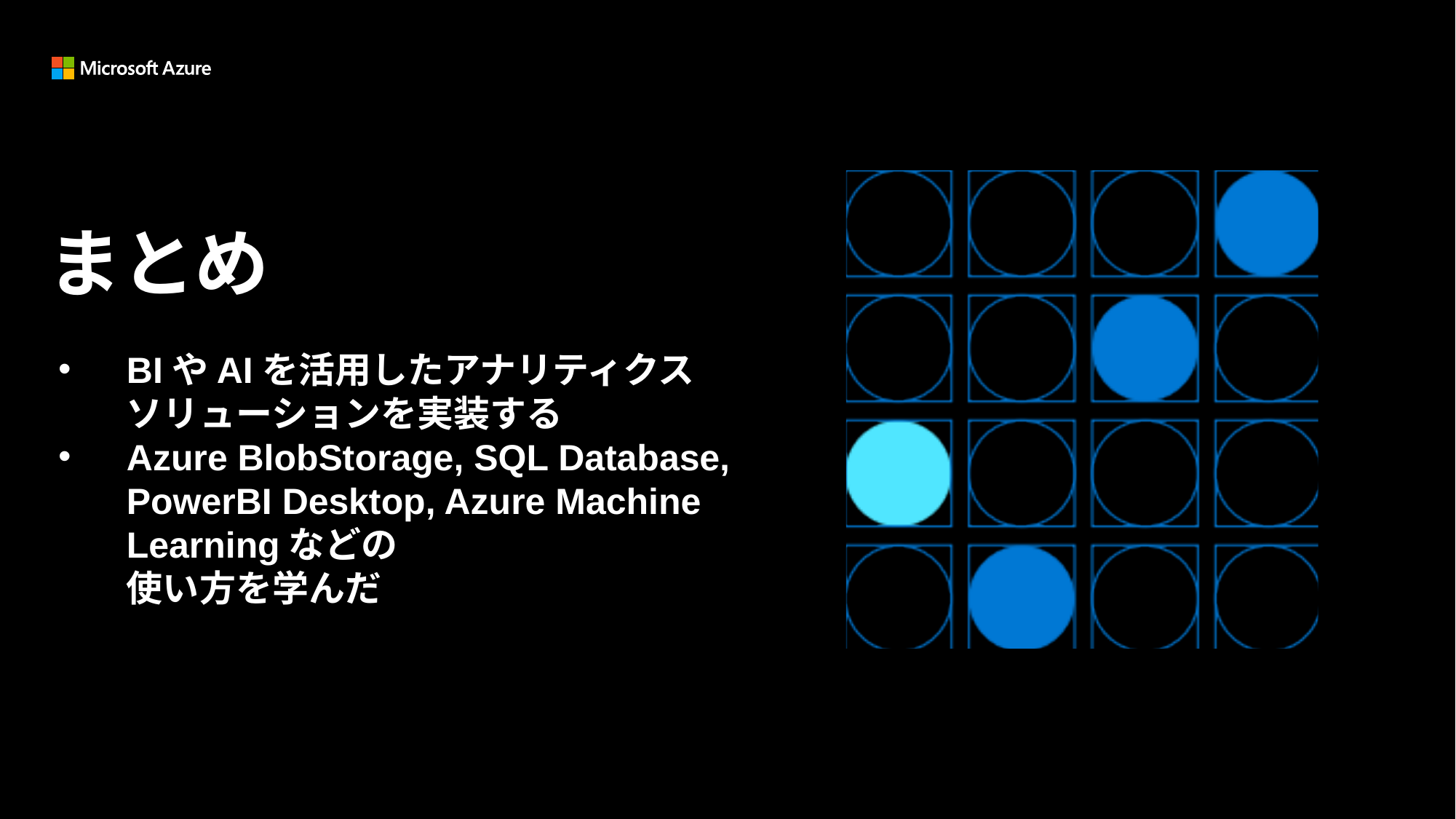

まとめ
BIやAIを活用したアナリティクス
ソリューションを実装する
Azure BlobStorage, SQL Database, PowerBI Desktop, Azure Machine Learningなどの
使い方を学んだ